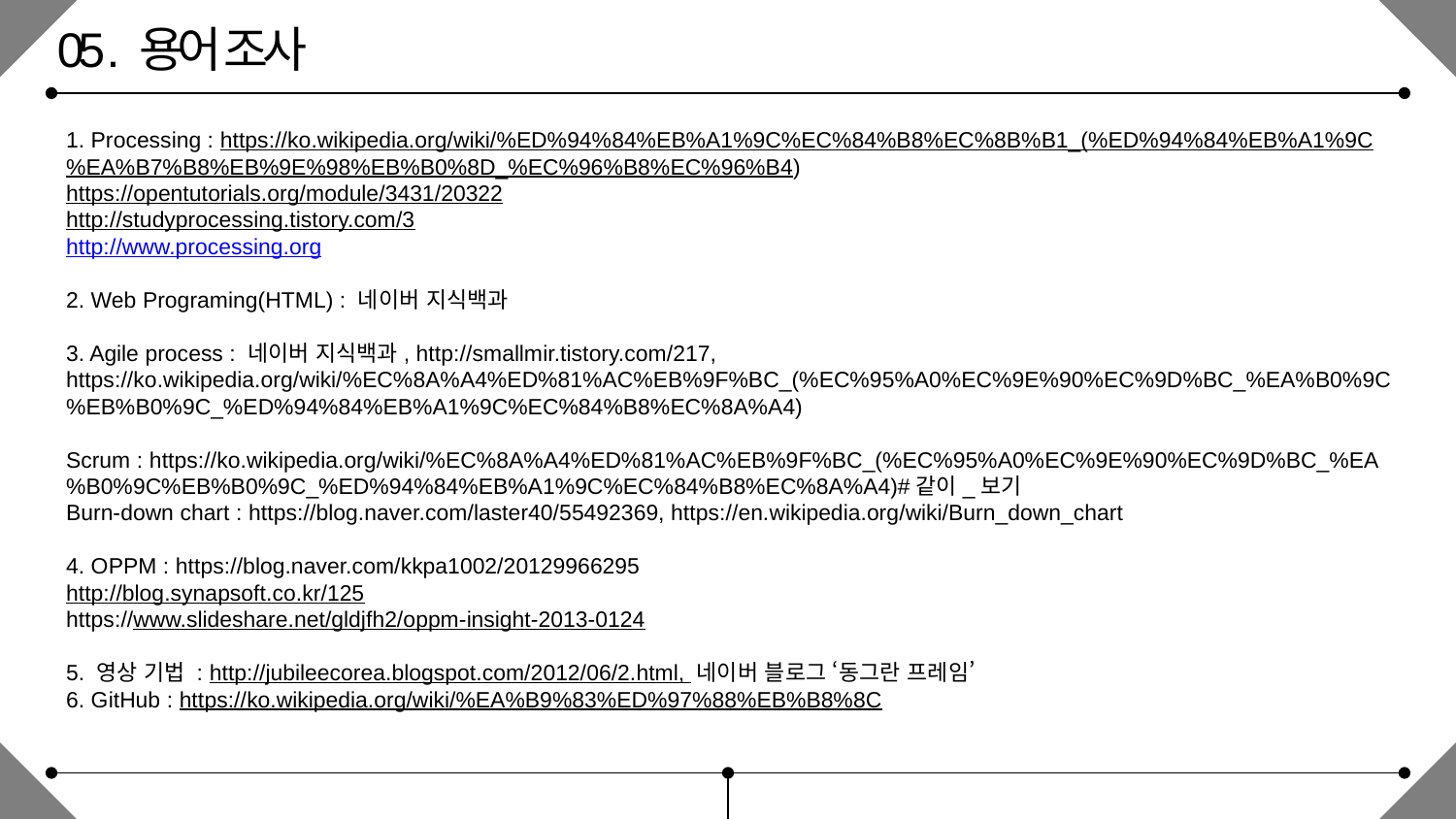

05 . 용어 조사
1. Processing : https://ko.wikipedia.org/wiki/%ED%94%84%EB%A1%9C%EC%84%B8%EC%8B%B1_(%ED%94%84%EB%A1%9C%EA%B7%B8%EB%9E%98%EB%B0%8D_%EC%96%B8%EC%96%B4)
https://opentutorials.org/module/3431/20322
http://studyprocessing.tistory.com/3
http://www.processing.org

2. Web Programing(HTML) : 네이버 지식백과

3. Agile process : 네이버 지식백과, http://smallmir.tistory.com/217,
https://ko.wikipedia.org/wiki/%EC%8A%A4%ED%81%AC%EB%9F%BC_(%EC%95%A0%EC%9E%90%EC%9D%BC_%EA%B0%9C%EB%B0%9C_%ED%94%84%EB%A1%9C%EC%84%B8%EC%8A%A4)

Scrum : https://ko.wikipedia.org/wiki/%EC%8A%A4%ED%81%AC%EB%9F%BC_(%EC%95%A0%EC%9E%90%EC%9D%BC_%EA%B0%9C%EB%B0%9C_%ED%94%84%EB%A1%9C%EC%84%B8%EC%8A%A4)#같이_보기
Burn-down chart : https://blog.naver.com/laster40/55492369, https://en.wikipedia.org/wiki/Burn_down_chart

4. OPPM : https://blog.naver.com/kkpa1002/20129966295
http://blog.synapsoft.co.kr/125
https://www.slideshare.net/gldjfh2/oppm-insight-2013-0124

5. 영상 기법 : http://jubileecorea.blogspot.com/2012/06/2.html, 네이버 블로그 ‘동그란 프레임’
6. GitHub : https://ko.wikipedia.org/wiki/%EA%B9%83%ED%97%88%EB%B8%8C